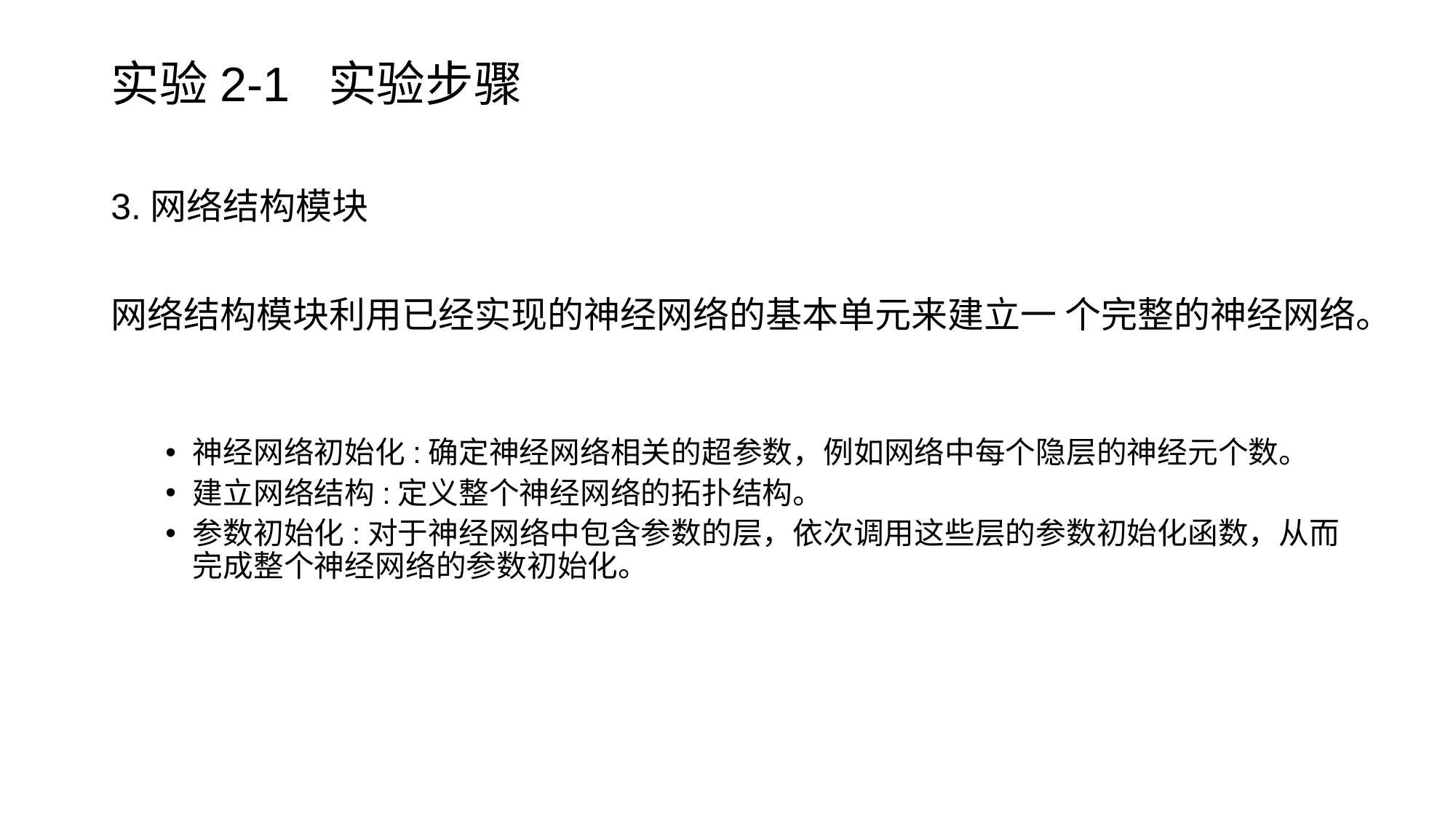

# 实验2-1  实验步骤
3.网络结构模块

网络结构模块利用已经实现的神经网络的基本单元来建立一 个完整的神经网络。

神经网络初始化:确定神经网络相关的超参数，例如网络中每个隐层的神经元个数。
建立网络结构:定义整个神经网络的拓扑结构。
参数初始化:对于神经网络中包含参数的层，依次调用这些层的参数初始化函数，从而完成整个神经网络的参数初始化。